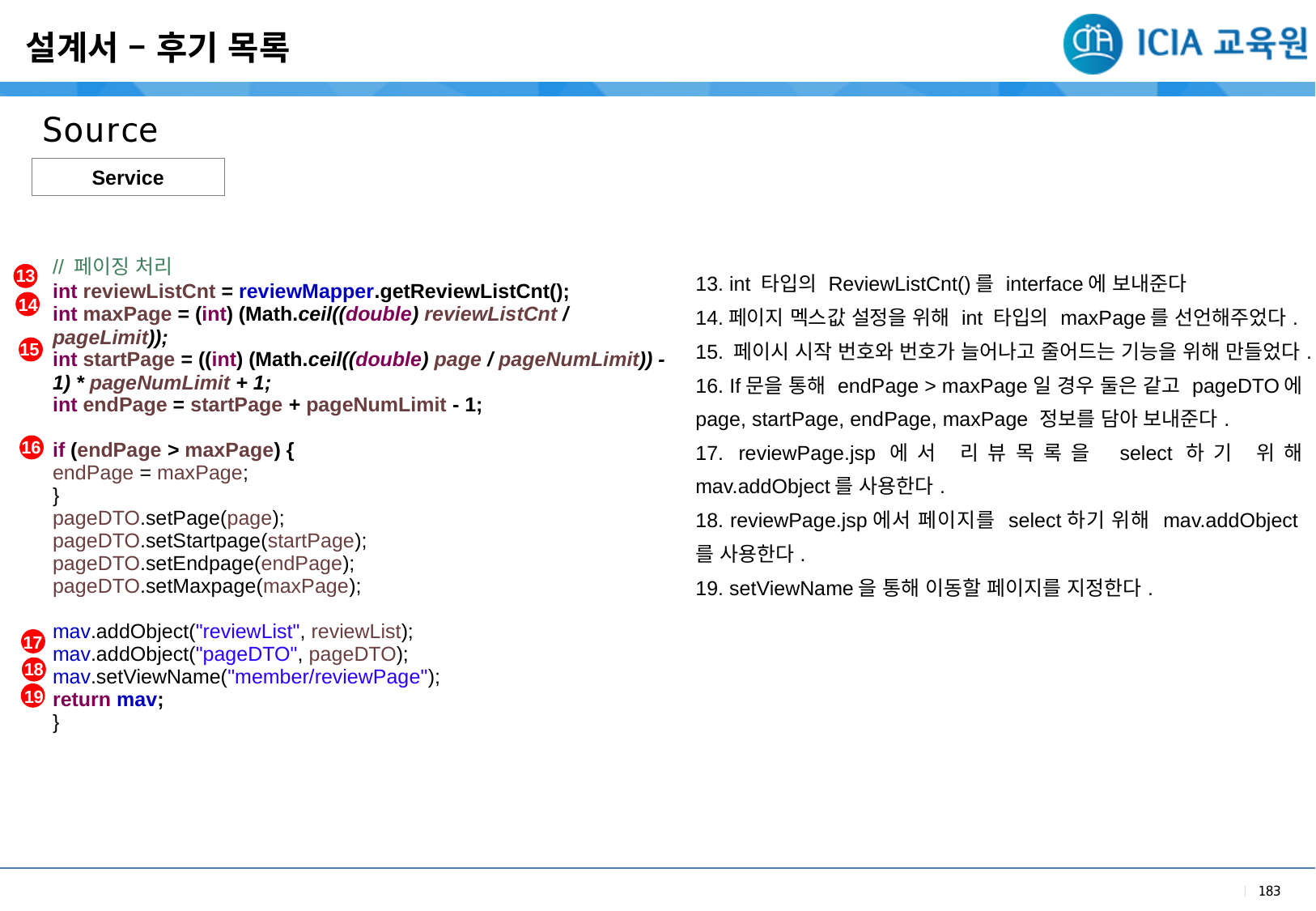

설계서 – 후기 목록
Source
|  |
| --- |
| // 페이징 처리 int reviewListCnt = reviewMapper.getReviewListCnt(); int maxPage = (int) (Math.ceil((double) reviewListCnt / pageLimit)); int startPage = ((int) (Math.ceil((double) page / pageNumLimit)) - 1) \* pageNumLimit + 1; int endPage = startPage + pageNumLimit - 1; if (endPage > maxPage) { endPage = maxPage; } pageDTO.setPage(page); pageDTO.setStartpage(startPage); pageDTO.setEndpage(endPage); pageDTO.setMaxpage(maxPage); mav.addObject("reviewList", reviewList); mav.addObject("pageDTO", pageDTO); mav.setViewName("member/reviewPage"); return mav; } |
|  |
Service
|  |
| --- |
| 13. int 타입의 ReviewListCnt()를 interface에 보내준다 14.페이지 멕스값 설정을 위해 int 타입의 maxPage를 선언해주었다. 15. 페이시 시작 번호와 번호가 늘어나고 줄어드는 기능을 위해 만들었다. 16. If문을 통해 endPage > maxPage일 경우 둘은 같고 pageDTO에 page, startPage, endPage, maxPage 정보를 담아 보내준다. 17. reviewPage.jsp에서 리뷰목록을 select하기 위해 mav.addObject를 사용한다. 18. reviewPage.jsp에서 페이지를 select하기 위해 mav.addObject를 사용한다. 19. setViewName을 통해 이동할 페이지를 지정한다. |
13

14

15

16

17

18

19